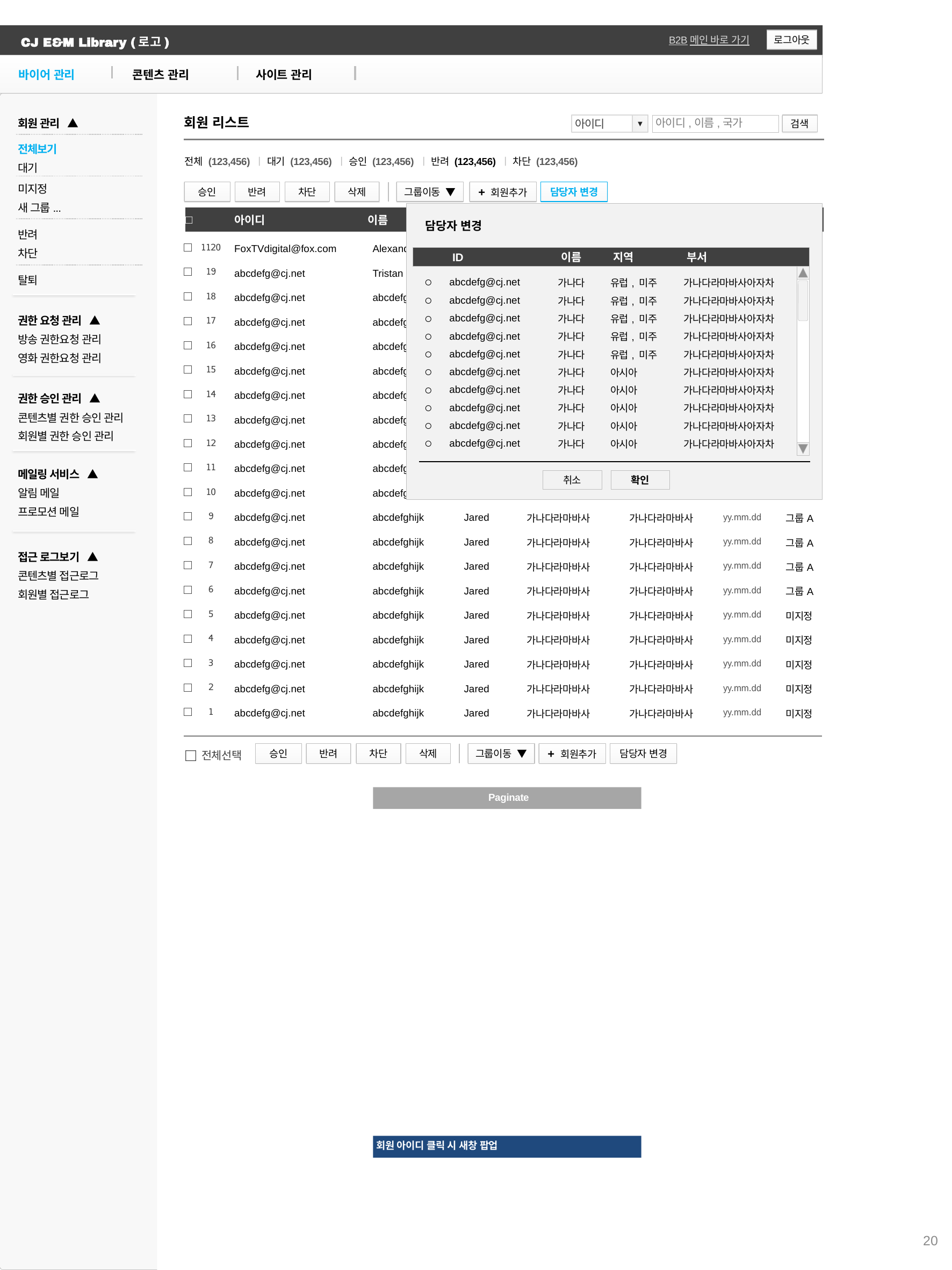

CJ E&M Library (로고)
로그아웃
B2B메인 바로 가기

바이어 관리
콘텐츠 관리
사이트 관리

회원 관리   ▲
회원 리스트
아이디
▼
아이디,이름,국가
검색
전체보기
대기
전체 (123,456) ㅣ 대기 (123,456) ㅣ 승인 (123,456) ㅣ 반려 (123,456) ㅣ 차단 (123,456)
미지정
새 그룹...

승인
반려
차단
삭제
그룹이동  ▼
+ 회원추가
담당자 변경

| □ | 아이디 | 이름 | 성 | 국가 | 회사명 | 가입일 ▼ | 상태 |
| --- | --- | --- | --- | --- | --- | --- | --- |
담당자 변경
ID
이름
지역
부서

취소
확인
반려
차단
| □ | 1120 |
| --- | --- |
| □ | 19 |
| □ | 18 |
| □ | 17 |
| □ | 16 |
| □ | 15 |
| □ | 14 |
| □ | 13 |
| □ | 12 |
| □ | 11 |
| □ | 10 |
| □ | 9 |
| □ | 8 |
| □ | 7 |
| □ | 6 |
| □ | 5 |
| □ | 4 |
| □ | 3 |
| □ | 2 |
| □ | 1 |
| FoxTVdigital@fox.com |
| --- |
| abcdefg@cj.net |
| abcdefg@cj.net |
| abcdefg@cj.net |
| abcdefg@cj.net |
| abcdefg@cj.net |
| abcdefg@cj.net |
| abcdefg@cj.net |
| abcdefg@cj.net |
| abcdefg@cj.net |
| abcdefg@cj.net |
| abcdefg@cj.net |
| abcdefg@cj.net |
| abcdefg@cj.net |
| abcdefg@cj.net |
| abcdefg@cj.net |
| abcdefg@cj.net |
| abcdefg@cj.net |
| abcdefg@cj.net |
| abcdefg@cj.net |
| Alexandria |
| --- |
| Tristan Padalecki |
| abcdefghijk |
| abcdefghijk |
| abcdefghijk |
| abcdefghijk |
| abcdefghijk |
| abcdefghijk |
| abcdefghijk |
| abcdefghijk |
| abcdefghijk |
| abcdefghijk |
| abcdefghijk |
| abcdefghijk |
| abcdefghijk |
| abcdefghijk |
| abcdefghijk |
| abcdefghijk |
| abcdefghijk |
| abcdefghijk |
| Jared |
| --- |
| Jared |
| Jared |
| Jared |
| Jared |
| Jared |
| Jared |
| Jared |
| Jared |
| Jared |
| Jared |
| Jared |
| Jared |
| Jared |
| Jared |
| Jared |
| Jared |
| Jared |
| Jared |
| Jared |
| 아랍에미리트 |
| --- |
| 사우디아라비아 |
| 한국 |
| 미국 |
| 아시아 |
| 가나다라마바사 |
| 가나다라마바사 |
| 가나다라마바사 |
| 가나다라마바사 |
| 가나다라마바사 |
| 가나다라마바사 |
| 가나다라마바사 |
| 가나다라마바사 |
| 가나다라마바사 |
| 가나다라마바사 |
| 가나다라마바사 |
| 가나다라마바사 |
| 가나다라마바사 |
| 가나다라마바사 |
| 가나다라마바사 |
| FOXFAST |
| --- |
| 가나다라마바사 |
| 가나다라마바사 |
| 가나다라마바사 |
| 가나다라마바사 |
| 가나다라마바사 |
| 가나다라마바사 |
| 가나다라마바사 |
| 가나다라마바사 |
| 가나다라마바사 |
| 가나다라마바사 |
| 가나다라마바사 |
| 가나다라마바사 |
| 가나다라마바사 |
| 가나다라마바사 |
| 가나다라마바사 |
| 가나다라마바사 |
| 가나다라마바사 |
| 가나다라마바사 |
| 가나다라마바사 |
| 11.10.24 |
| --- |
| 10.11.11 |
| yy.mm.dd |
| yy.mm.dd |
| yy.mm.dd |
| yy.mm.dd |
| yy.mm.dd |
| yy.mm.dd |
| yy.mm.dd |
| yy.mm.dd |
| yy.mm.dd |
| yy.mm.dd |
| yy.mm.dd |
| yy.mm.dd |
| yy.mm.dd |
| yy.mm.dd |
| yy.mm.dd |
| yy.mm.dd |
| yy.mm.dd |
| yy.mm.dd |
| 대기 |
| --- |
| 대기 |
| 대기 |
| 대기 |
| 대기 |
| 반려 |
| 반려 |
| 반려 |
| 반려 |
| 반려 |
| 그룹A |
| 그룹A |
| 그룹A |
| 그룹A |
| 그룹A |
| 미지정 |
| 미지정 |
| 미지정 |
| 미지정 |
| 미지정 |
탈퇴
| ○ |
| --- |
| ○ |
| ○ |
| ○ |
| ○ |
| ○ |
| ○ |
| ○ |
| ○ |
| ○ |
| abcdefg@cj.net |
| --- |
| abcdefg@cj.net |
| abcdefg@cj.net |
| abcdefg@cj.net |
| abcdefg@cj.net |
| abcdefg@cj.net |
| abcdefg@cj.net |
| abcdefg@cj.net |
| abcdefg@cj.net |
| abcdefg@cj.net |
| 가나다 |
| --- |
| 가나다 |
| 가나다 |
| 가나다 |
| 가나다 |
| 가나다 |
| 가나다 |
| 가나다 |
| 가나다 |
| 가나다 |
| 유럽, 미주 |
| --- |
| 유럽, 미주 |
| 유럽, 미주 |
| 유럽, 미주 |
| 유럽, 미주 |
| 아시아 |
| 아시아 |
| 아시아 |
| 아시아 |
| 아시아 |
| 가나다라마바사아자차 |
| --- |
| 가나다라마바사아자차 |
| 가나다라마바사아자차 |
| 가나다라마바사아자차 |
| 가나다라마바사아자차 |
| 가나다라마바사아자차 |
| 가나다라마바사아자차 |
| 가나다라마바사아자차 |
| 가나다라마바사아자차 |
| 가나다라마바사아자차 |
권한 요청 관리   ▲
방송 권한요청 관리
영화 권한요청 관리
권한 승인 관리   ▲
콘텐츠별 권한 승인 관리
회원별 권한 승인 관리
메일링 서비스   ▲
알림 메일
프로모션 메일

접근 로그보기   ▲
콘텐츠별 접근로그
회원별 접근로그
□
전체선택
승인
반려
차단
삭제
그룹이동  ▼
+ 회원추가
담당자 변경
Paginate
<<  <  1  2  3  4  5  6  7  8  9  10  …  14  >  >>
회원 아이디 클릭 시 새창 팝업
20